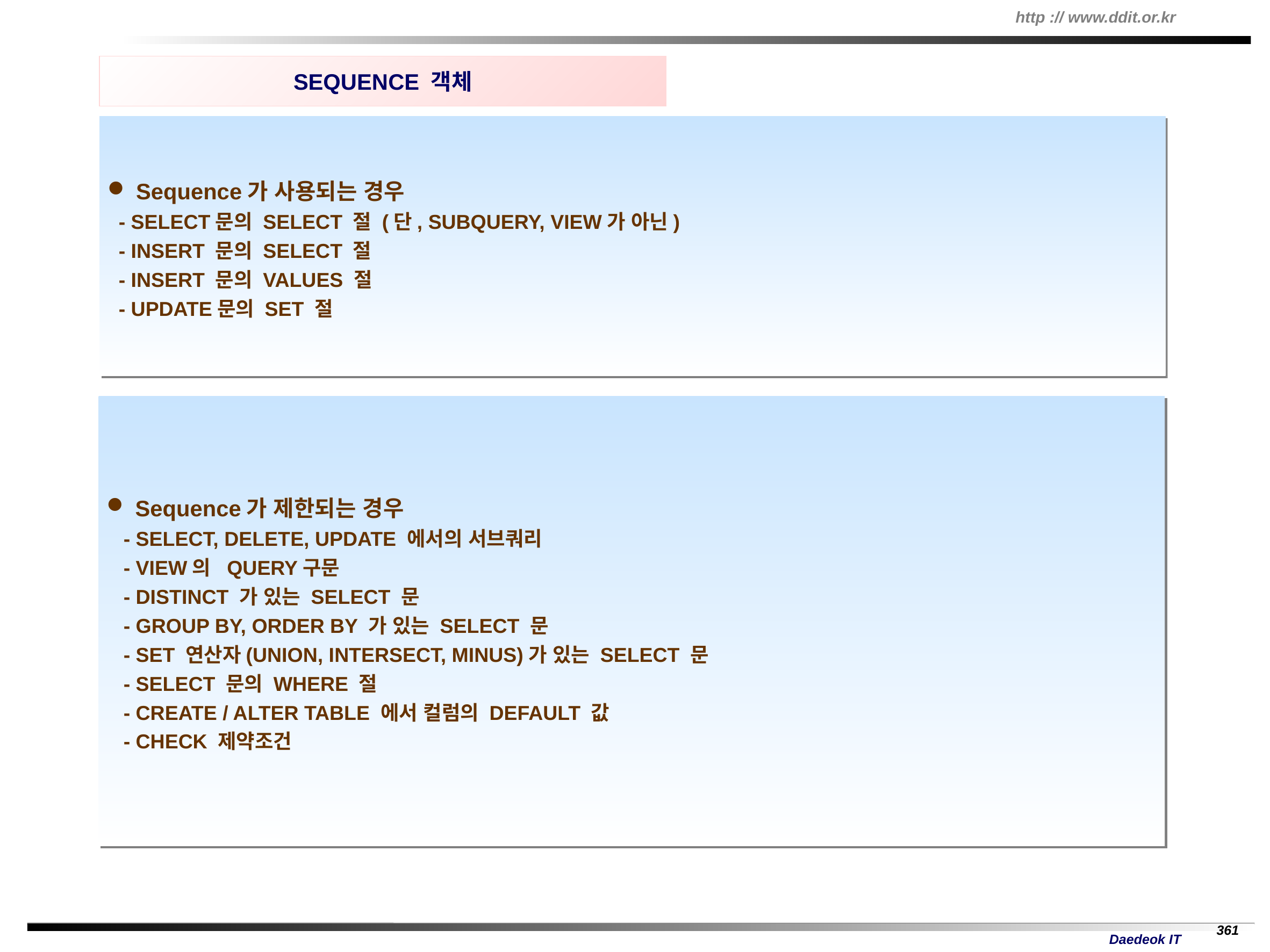

SEQUENCE 객체
 Sequence가 사용되는 경우
  - SELECT문의 SELECT 절 (단, SUBQUERY, VIEW가 아닌)
  - INSERT 문의 SELECT 절
  - INSERT 문의 VALUES 절
  - UPDATE문의 SET 절
 Sequence가 제한되는 경우
   - SELECT, DELETE, UPDATE 에서의 서브쿼리
   - VIEW의  QUERY구문
   - DISTINCT 가 있는 SELECT 문
   - GROUP BY, ORDER BY 가 있는 SELECT 문
   - SET 연산자(UNION, INTERSECT, MINUS)가 있는 SELECT 문
   - SELECT 문의 WHERE 절
   - CREATE / ALTER TABLE 에서 컬럼의 DEFAULT 값
   - CHECK 제약조건